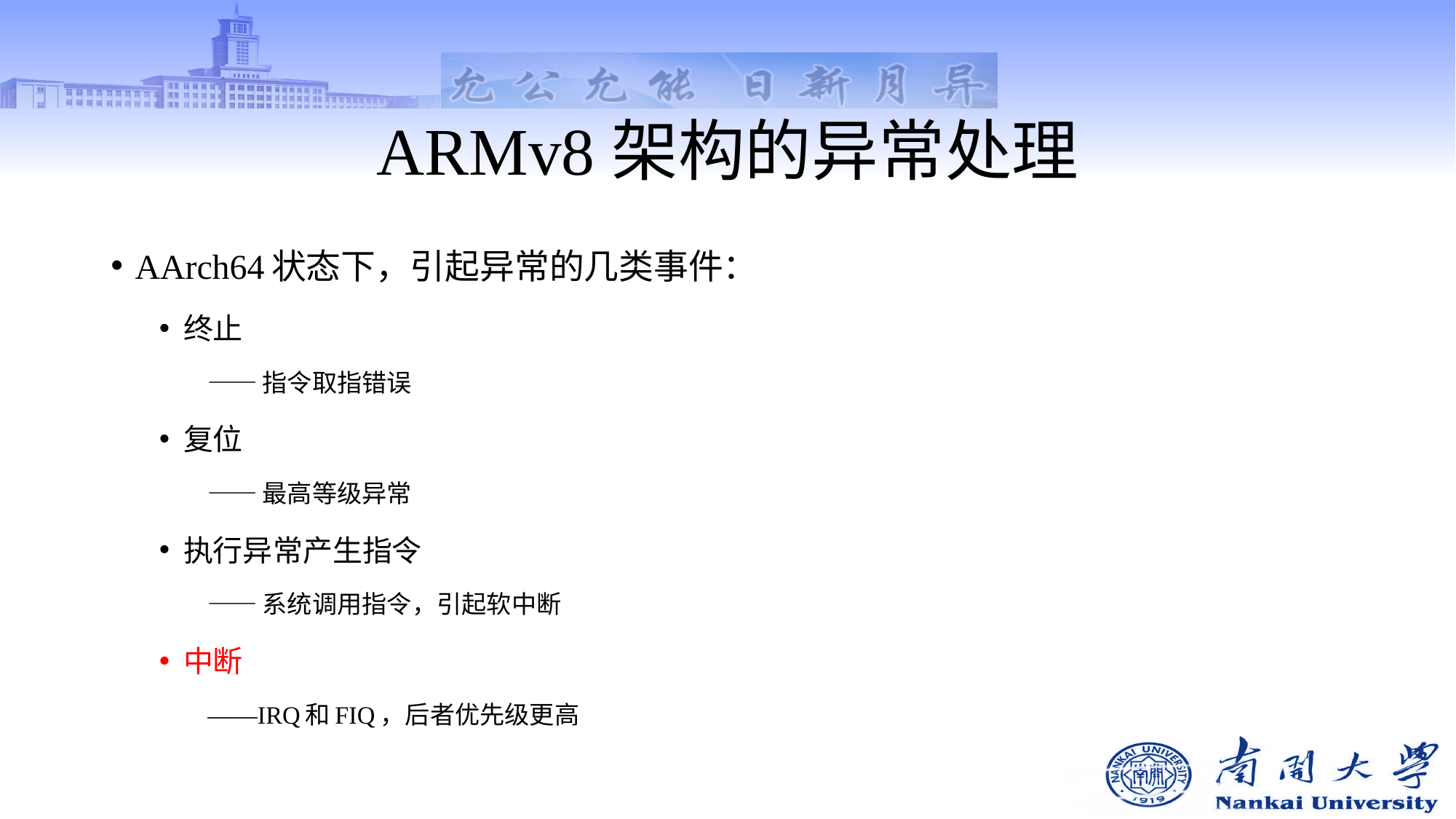

# ARMv8架构的异常处理
AArch64状态下，引起异常的几类事件：
终止
——指令取指错误
复位
——最高等级异常
执行异常产生指令
——系统调用指令，引起软中断
中断
——IRQ和FIQ，后者优先级更高